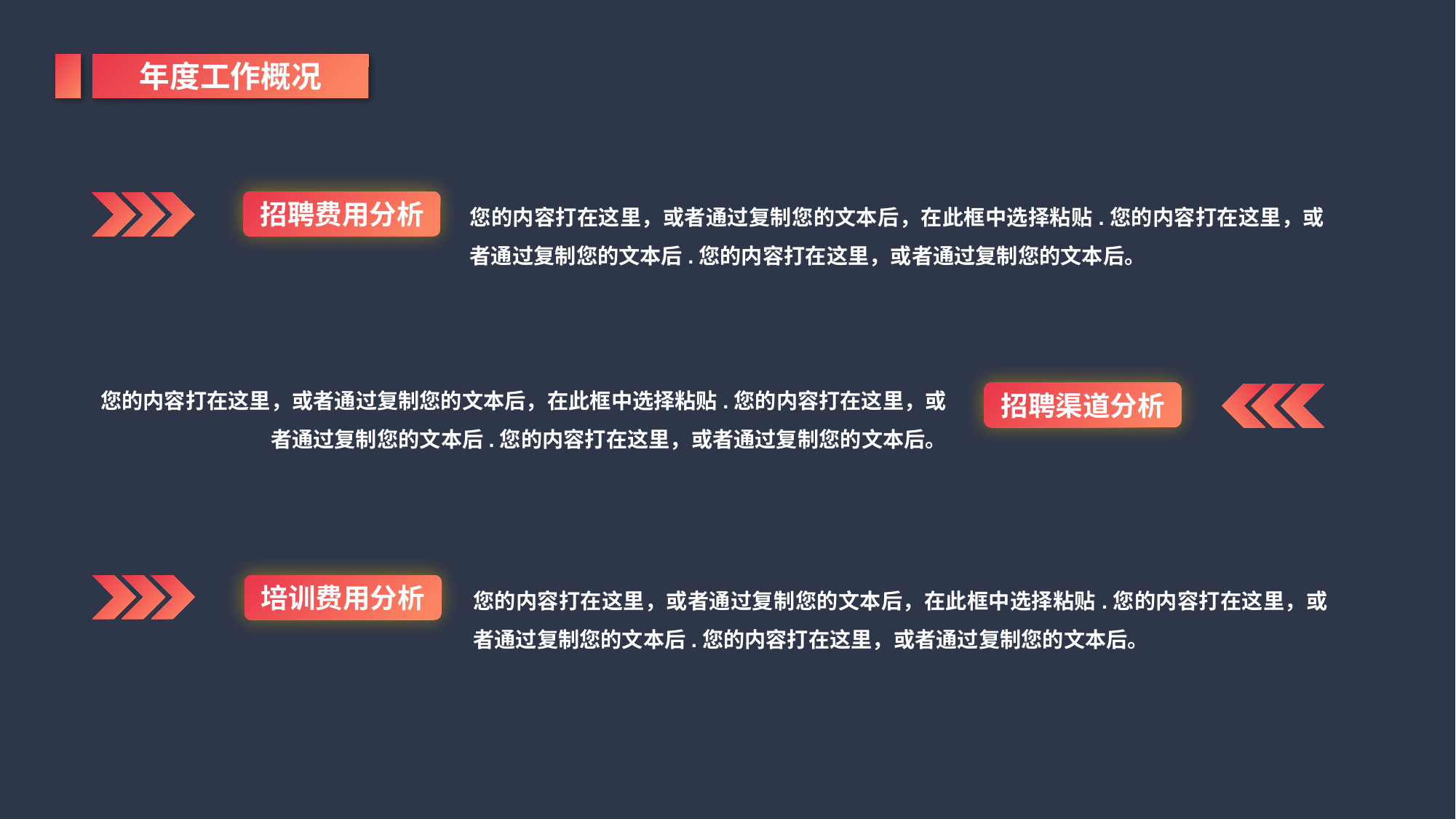

年度工作概况
招聘费用分析
您的内容打在这里，或者通过复制您的文本后，在此框中选择粘贴.您的内容打在这里，或者通过复制您的文本后.您的内容打在这里，或者通过复制您的文本后。

您的内容打在这里，或者通过复制您的文本后，在此框中选择粘贴.您的内容打在这里，或者通过复制您的文本后.您的内容打在这里，或者通过复制您的文本后。
招聘渠道分析

培训费用分析
您的内容打在这里，或者通过复制您的文本后，在此框中选择粘贴.您的内容打在这里，或者通过复制您的文本后.您的内容打在这里，或者通过复制您的文本后。